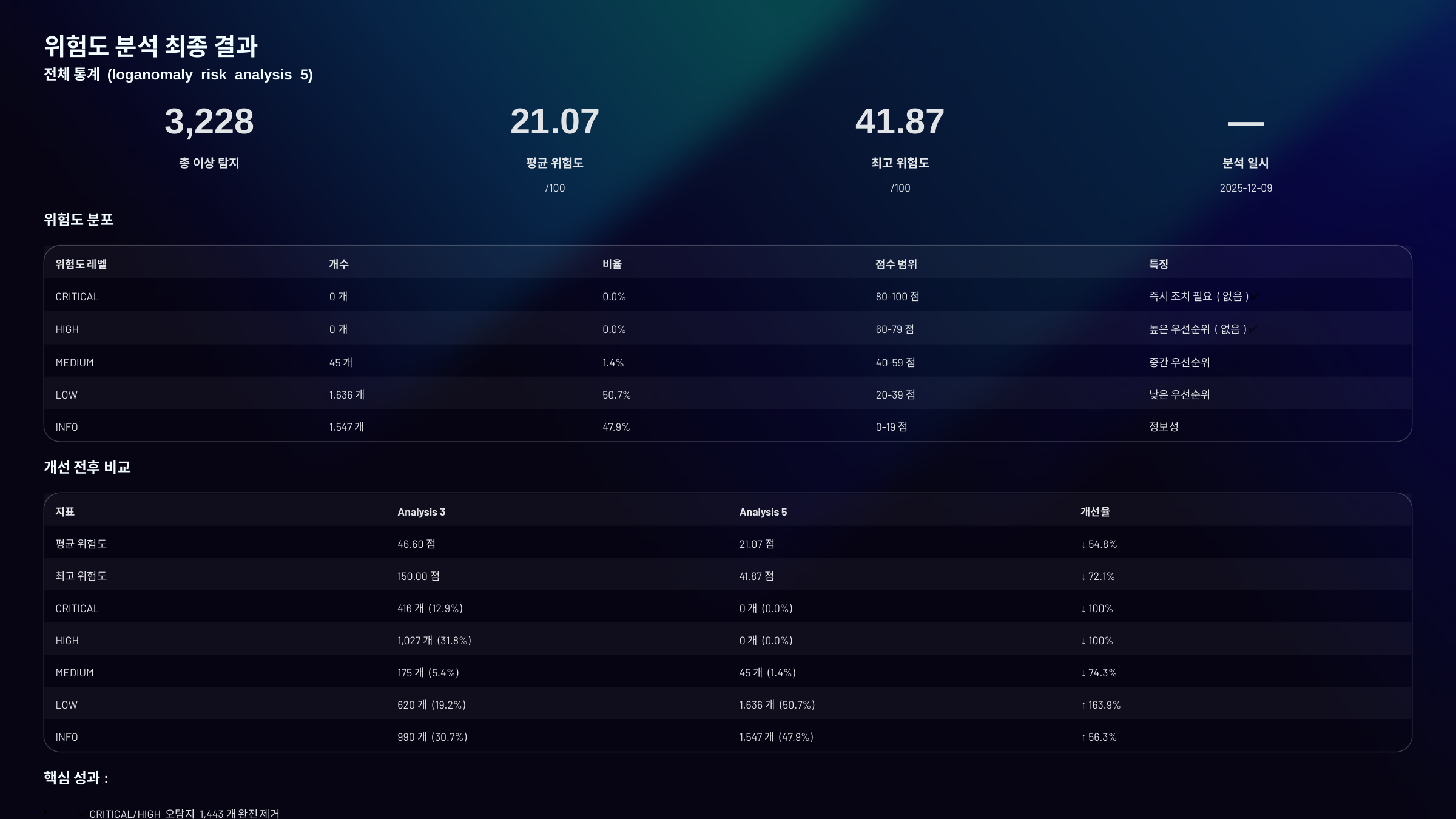

위험도 분석 최종 결과
전체 통계 (loganomaly_risk_analysis_5)
3,228
21.07
41.87
—
총 이상 탐지
평균 위험도
최고 위험도
분석 일시
/100
/100
2025-12-09
위험도 분포

위험도 레벨
개수
비율
점수 범위
특징

CRITICAL
0개
0.0%
80-100점
즉시 조치 필요 (없음) ✅

HIGH
0개
0.0%
60-79점
높은 우선순위 (없음) ✅

MEDIUM
45개
1.4%
40-59점
중간 우선순위

LOW
1,636개
50.7%
20-39점
낮은 우선순위

INFO
1,547개
47.9%
0-19점
정보성
개선 전후 비교

지표
Analysis 3
Analysis 5
개선율

평균 위험도
46.60점
21.07점
↓ 54.8%

최고 위험도
150.00점
41.87점
↓ 72.1%

CRITICAL
416개 (12.9%)
0개 (0.0%)
↓ 100%

HIGH
1,027개 (31.8%)
0개 (0.0%)
↓ 100%

MEDIUM
175개 (5.4%)
45개 (1.4%)
↓ 74.3%

LOW
620개 (19.2%)
1,636개 (50.7%)
↑ 163.9%

INFO
990개 (30.7%)
1,547개 (47.9%)
↑ 56.3%
핵심 성과:
✅ CRITICAL/HIGH 오탐지 1,443개 완전 제거
✅ 평균 위험도 54.8% 감소
✅ LOW와 INFO가 균형있게 분포 (각 약 50%)